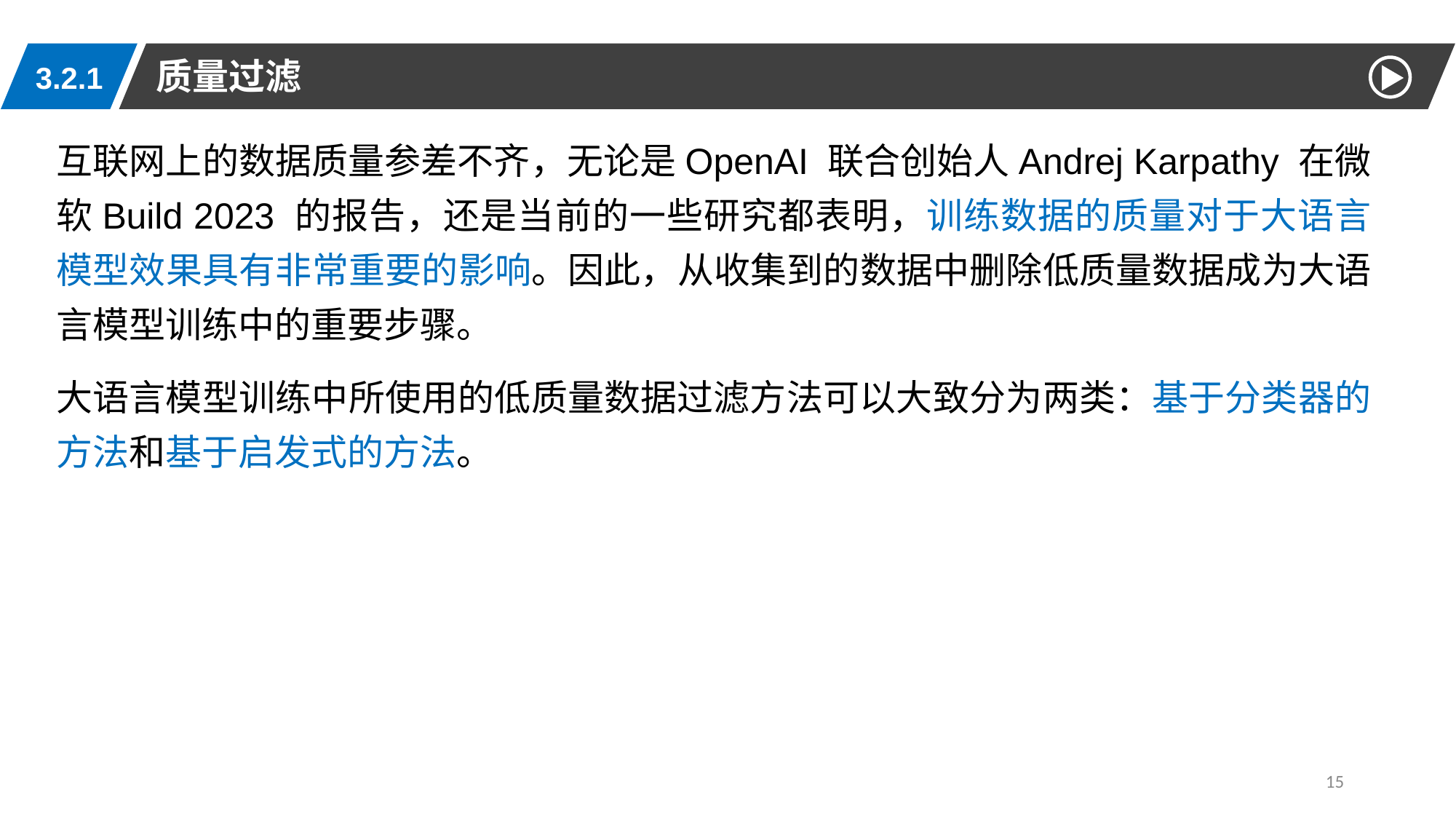

质量过滤
3.2.1

互联网上的数据质量参差不齐，无论是OpenAI 联合创始人Andrej Karpathy 在微软Build 2023 的报告，还是当前的一些研究都表明，训练数据的质量对于大语言模型效果具有非常重要的影响。因此，从收集到的数据中删除低质量数据成为大语言模型训练中的重要步骤。
大语言模型训练中所使用的低质量数据过滤方法可以大致分为两类：基于分类器的方法和基于启发式的方法。
15